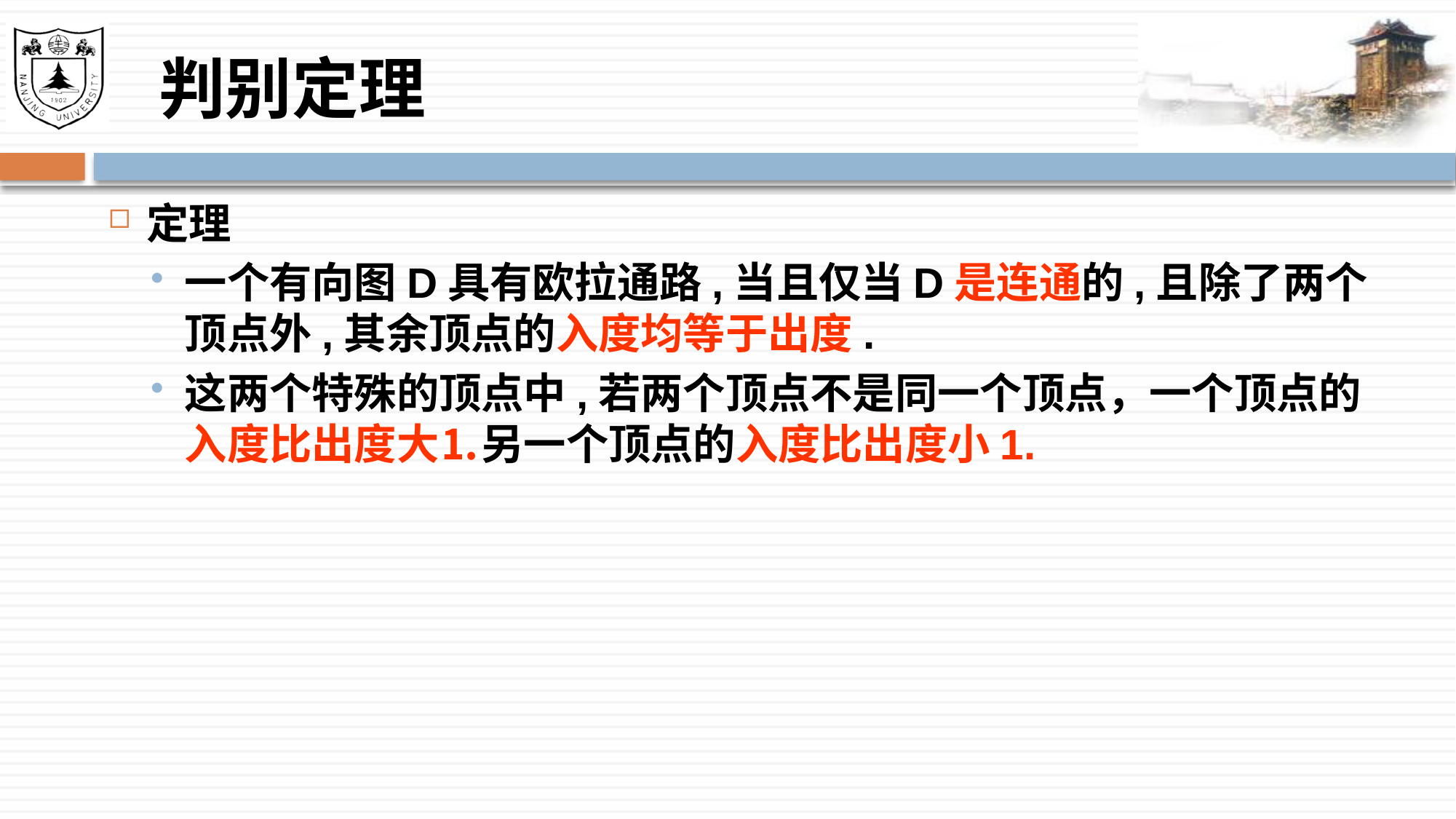

# 判别定理
定理
一个有向图D具有欧拉通路,当且仅当D是连通的,且除了两个顶点外,其余顶点的入度均等于出度.
这两个特殊的顶点中,若两个顶点不是同一个顶点，一个顶点的入度比出度大⒈另一个顶点的入度比出度小1.